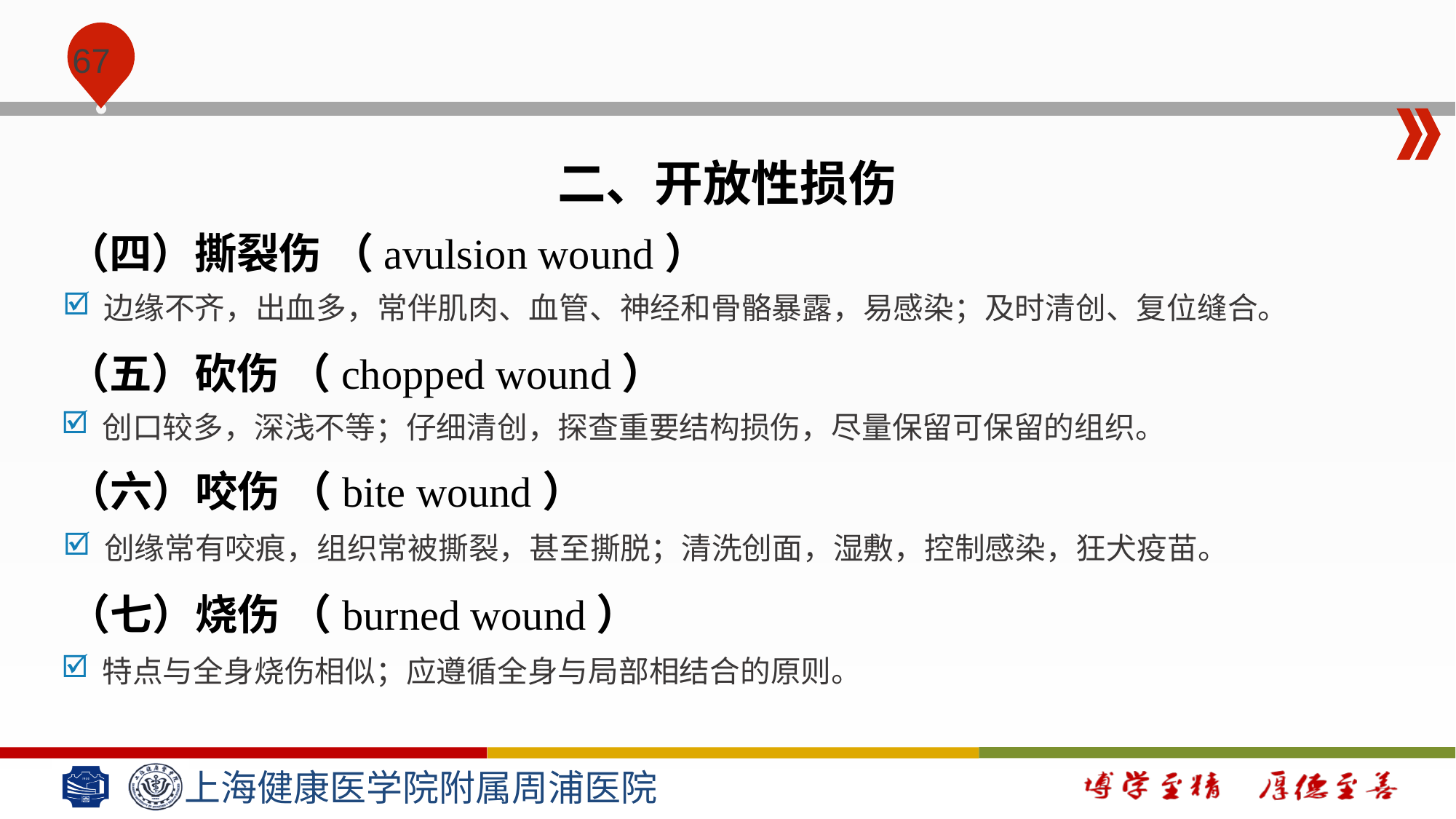

#
二、开放性损伤
（四）撕裂伤 （avulsion wound）
边缘不齐，出血多，常伴肌肉、血管、神经和骨骼暴露，易感染；及时清创、复位缝合。
（五）砍伤 （chopped wound）
创口较多，深浅不等；仔细清创，探查重要结构损伤，尽量保留可保留的组织。
（六）咬伤 （bite wound）
创缘常有咬痕，组织常被撕裂，甚至撕脱；清洗创面，湿敷，控制感染，狂犬疫苗。
（七）烧伤 （burned wound）
特点与全身烧伤相似；应遵循全身与局部相结合的原则。